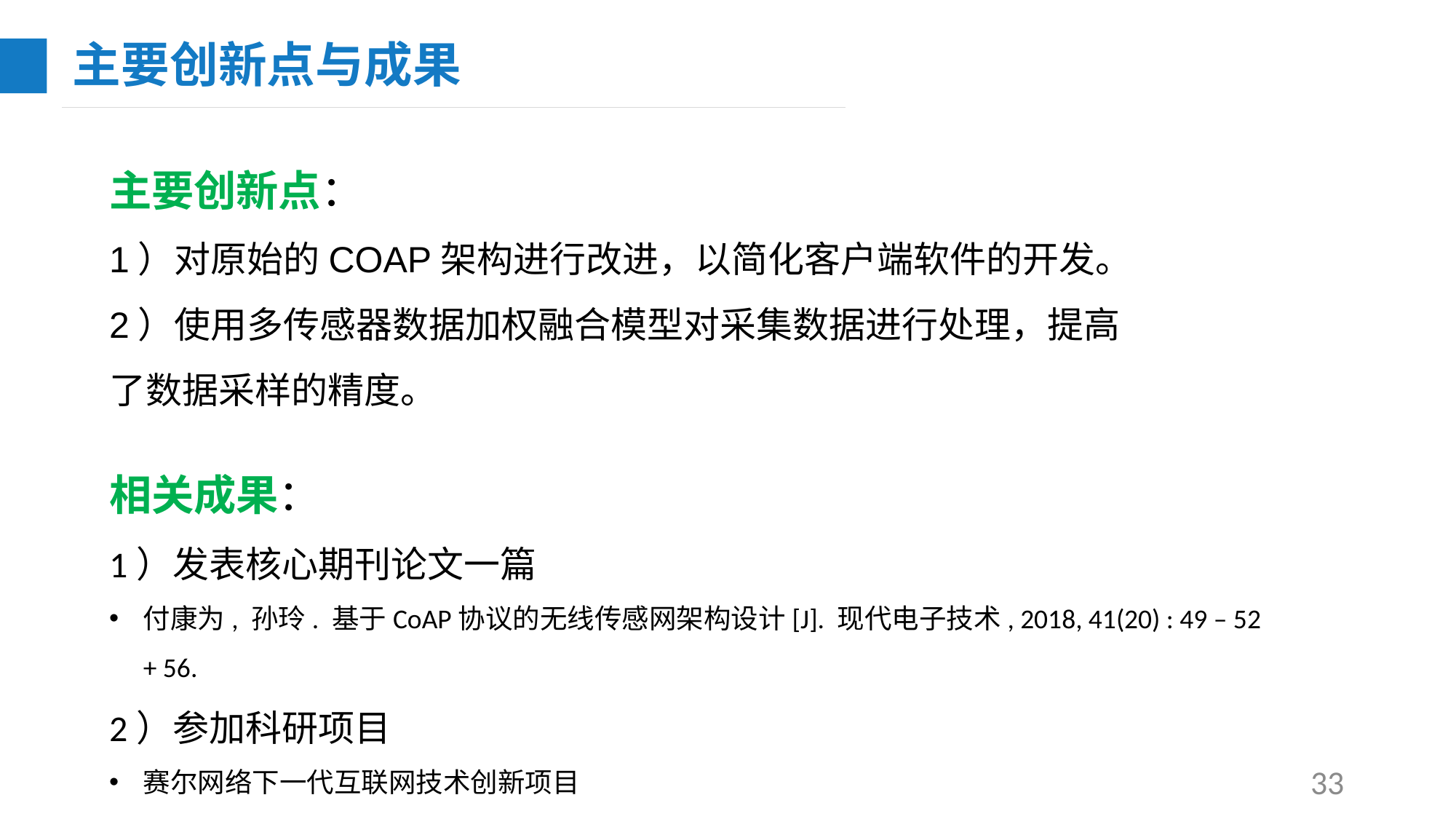

主要创新点与成果

主要创新点：
1）对原始的COAP架构进行改进，以简化客户端软件的开发。
2）使用多传感器数据加权融合模型对采集数据进行处理，提高了数据采样的精度。
相关成果：
1）发表核心期刊论文一篇
付康为, 孙玲. 基于CoAP协议的无线传感网架构设计[J]. 现代电子技术, 2018, 41(20) : 49 – 52 + 56.
2）参加科研项目
赛尔网络下一代互联网技术创新项目
33